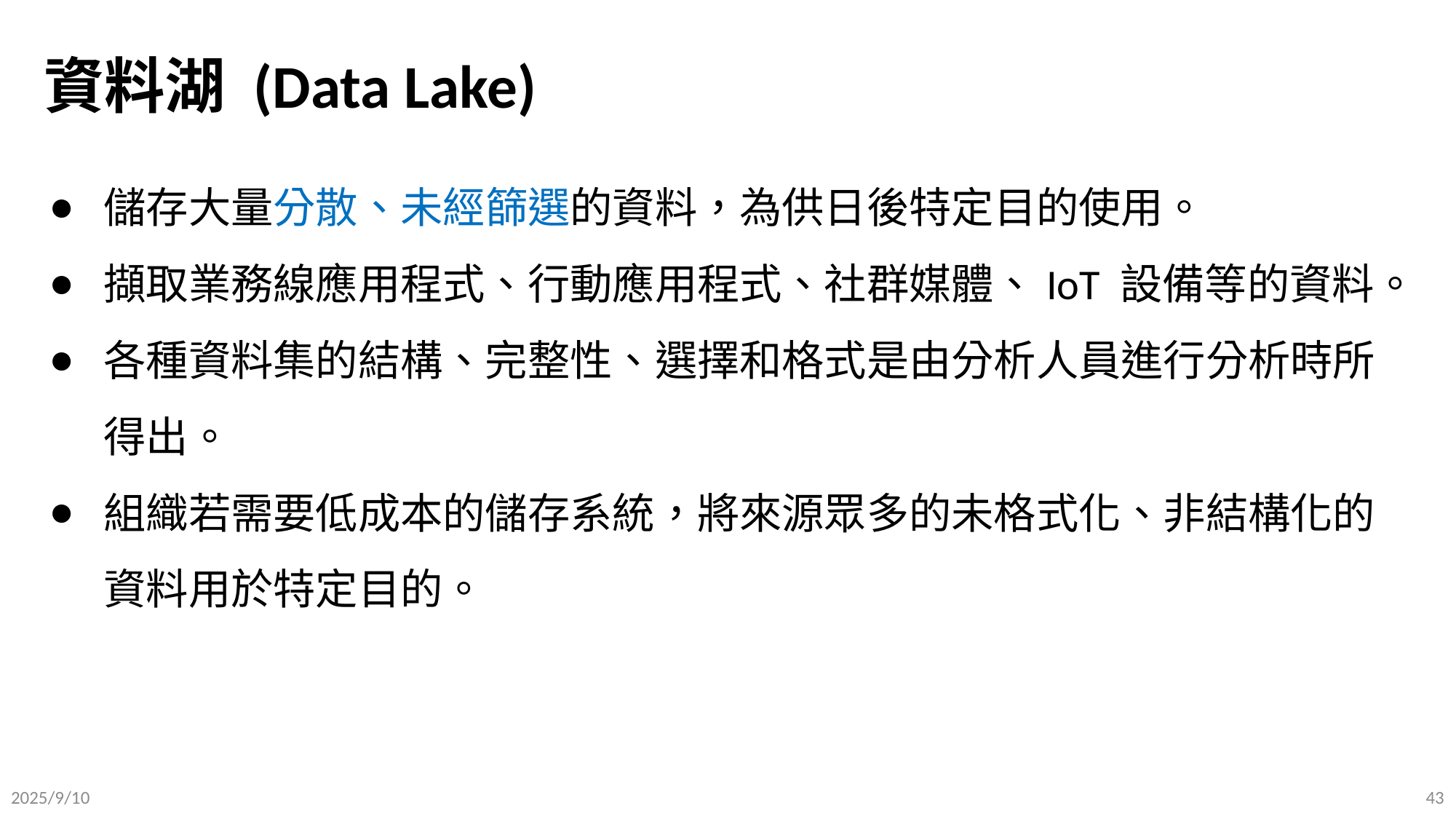

# 資料湖 (Data Lake)
儲存大量分散、未經篩選的資料，為供日後特定目的使用。
擷取業務線應用程式、行動應用程式、社群媒體、IoT 設備等的資料。
各種資料集的結構、完整性、選擇和格式是由分析人員進行分析時所得出。
組織若需要低成本的儲存系統，將來源眾多的未格式化、非結構化的資料用於特定目的。
2025/9/10
43